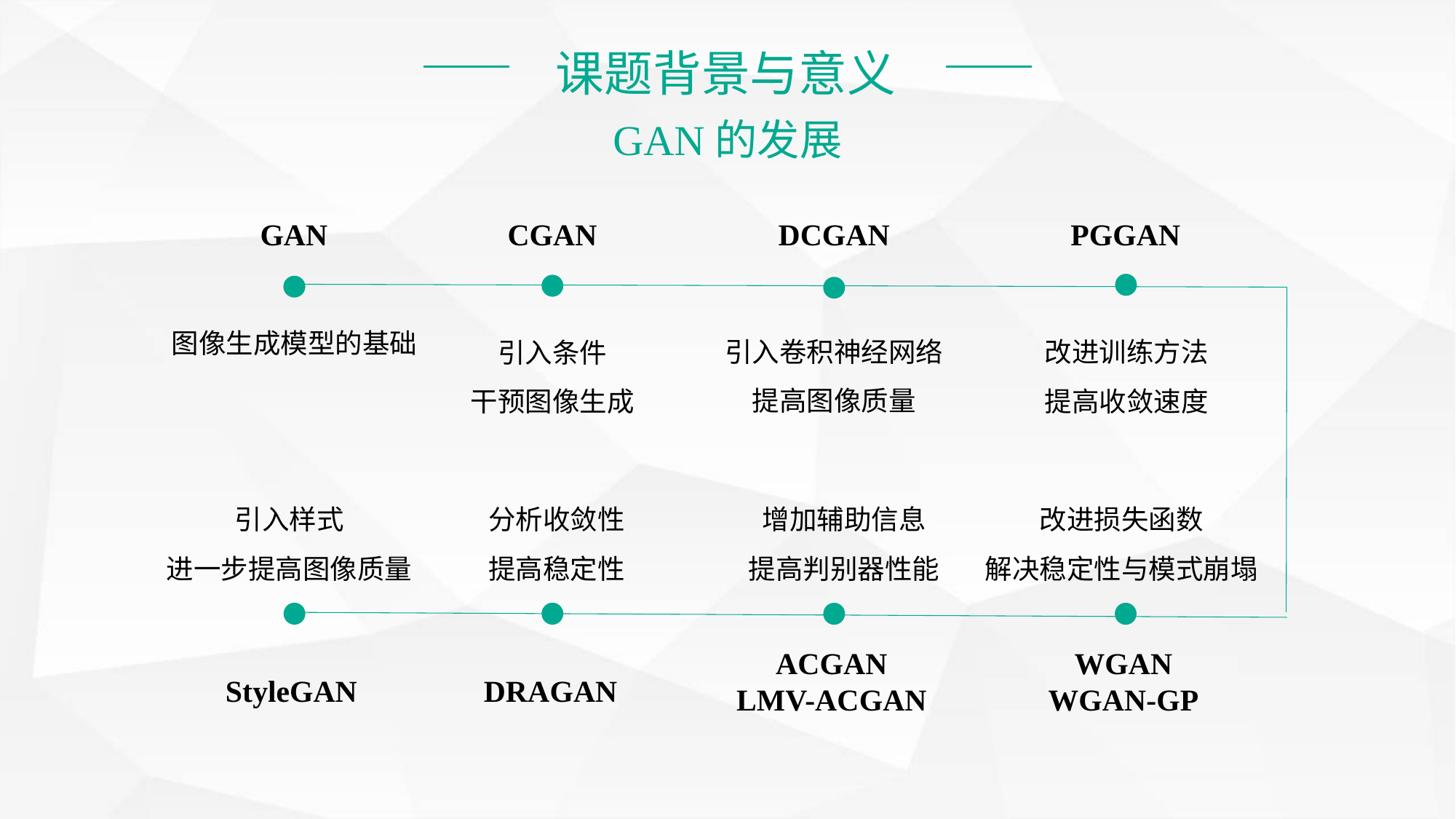

课题背景与意义
GAN的发展
GAN
CGAN
DCGAN
PGGAN

图像生成模型的基础
引入卷积神经网络
提高图像质量
改进训练方法
提高收敛速度
引入条件
干预图像生成

引入样式
进一步提高图像质量
分析收敛性
提高稳定性
增加辅助信息
提高判别器性能
改进损失函数
解决稳定性与模式崩塌

ACGAN
LMV-ACGAN
WGAN
WGAN-GP
StyleGAN
DRAGAN